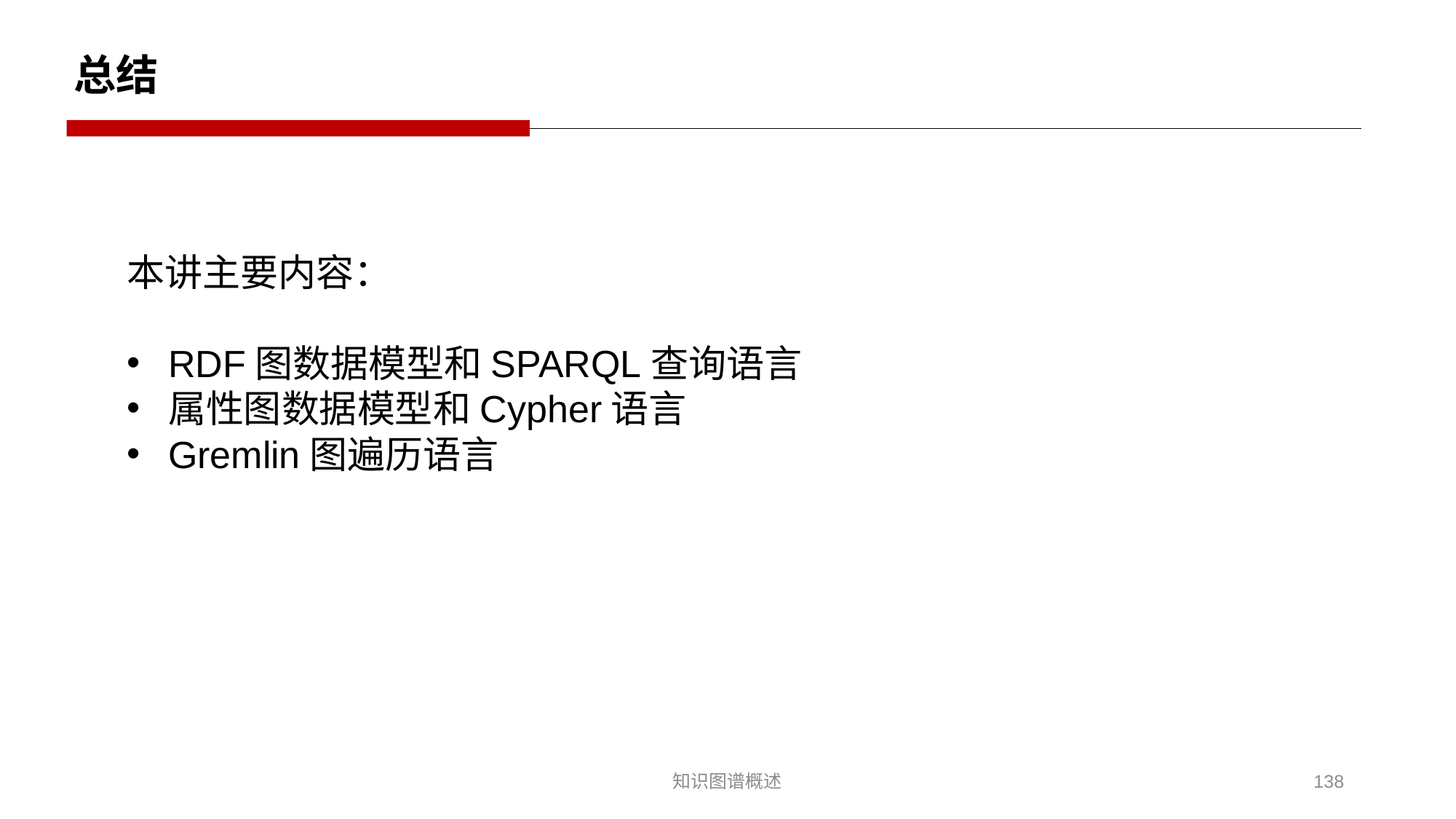

总结

本讲主要内容：

RDF图数据模型和SPARQL查询语言
属性图数据模型和Cypher语言
Gremlin图遍历语言
知识图谱概述
138